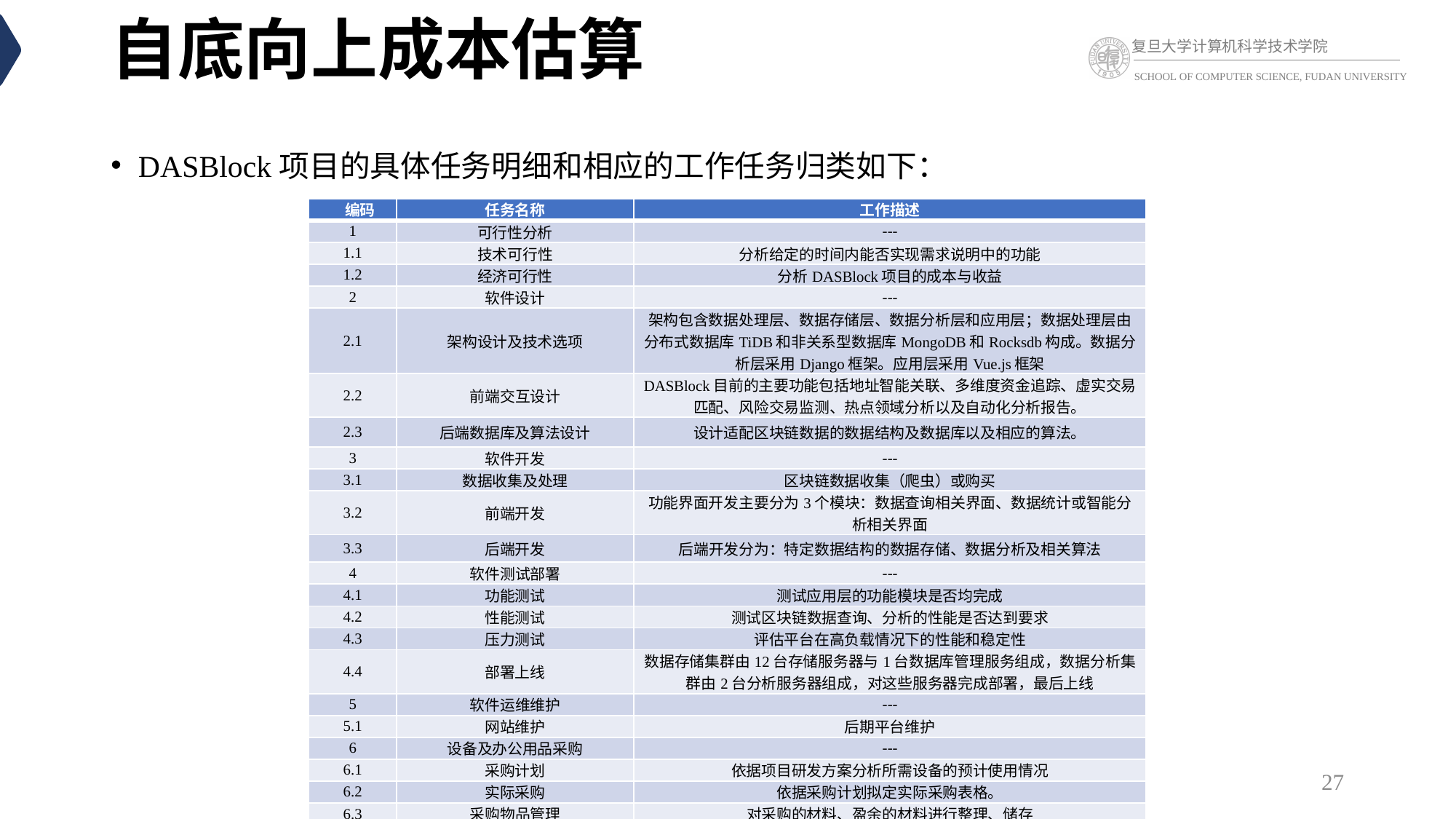

# 自底向上成本估算
DASBlock项目的具体任务明细和相应的工作任务归类如下：
| 编码 | 任务名称 | 工作描述 |
| --- | --- | --- |
| 1 | 可行性分析 | --- |
| 1.1 | 技术可行性 | 分析给定的时间内能否实现需求说明中的功能 |
| 1.2 | 经济可行性 | 分析DASBlock项目的成本与收益 |
| 2 | 软件设计 | --- |
| 2.1 | 架构设计及技术选项 | 架构包含数据处理层、数据存储层、数据分析层和应用层；数据处理层由分布式数据库TiDB和非关系型数据库MongoDB和Rocksdb构成。数据分析层采用Django框架。应用层采用Vue.js框架 |
| 2.2 | 前端交互设计 | DASBlock目前的主要功能包括地址智能关联、多维度资金追踪、虚实交易匹配、风险交易监测、热点领域分析以及自动化分析报告。 |
| 2.3 | 后端数据库及算法设计 | 设计适配区块链数据的数据结构及数据库以及相应的算法。 |
| 3 | 软件开发 | --- |
| 3.1 | 数据收集及处理 | 区块链数据收集（爬虫）或购买 |
| 3.2 | 前端开发 | 功能界面开发主要分为3个模块：数据查询相关界面、数据统计或智能分析相关界面 |
| 3.3 | 后端开发 | 后端开发分为：特定数据结构的数据存储、数据分析及相关算法 |
| 4 | 软件测试部署 | --- |
| 4.1 | 功能测试 | 测试应用层的功能模块是否均完成 |
| 4.2 | 性能测试 | 测试区块链数据查询、分析的性能是否达到要求 |
| 4.3 | 压力测试 | 评估平台在高负载情况下的性能和稳定性 |
| 4.4 | 部署上线 | 数据存储集群由12台存储服务器与1台数据库管理服务组成，数据分析集群由2台分析服务器组成，对这些服务器完成部署，最后上线 |
| 5 | 软件运维维护 | --- |
| 5.1 | 网站维护 | 后期平台维护 |
| 6 | 设备及办公用品采购 | --- |
| 6.1 | 采购计划 | 依据项目研发方案分析所需设备的预计使用情况 |
| 6.2 | 实际采购 | 依据采购计划拟定实际采购表格。 |
| 6.3 | 采购物品管理 | 对采购的材料、盈余的材料进行整理、储存 |
| 7 | 项目验收 |  |
27